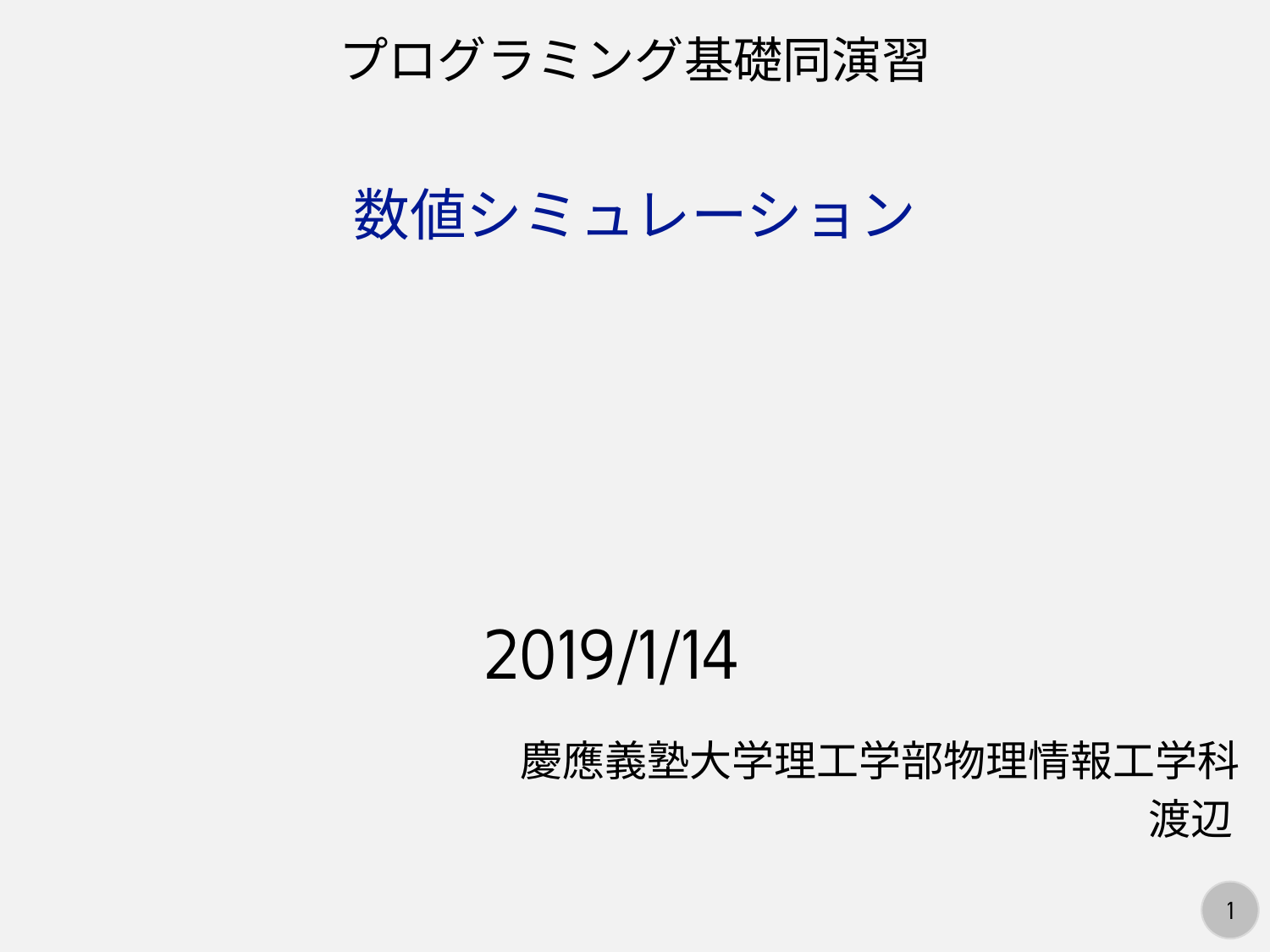

プログラミング基礎同演習
数値シミュレーション
2019/1/14
慶應義塾大学理工学部物理情報工学科
渡辺